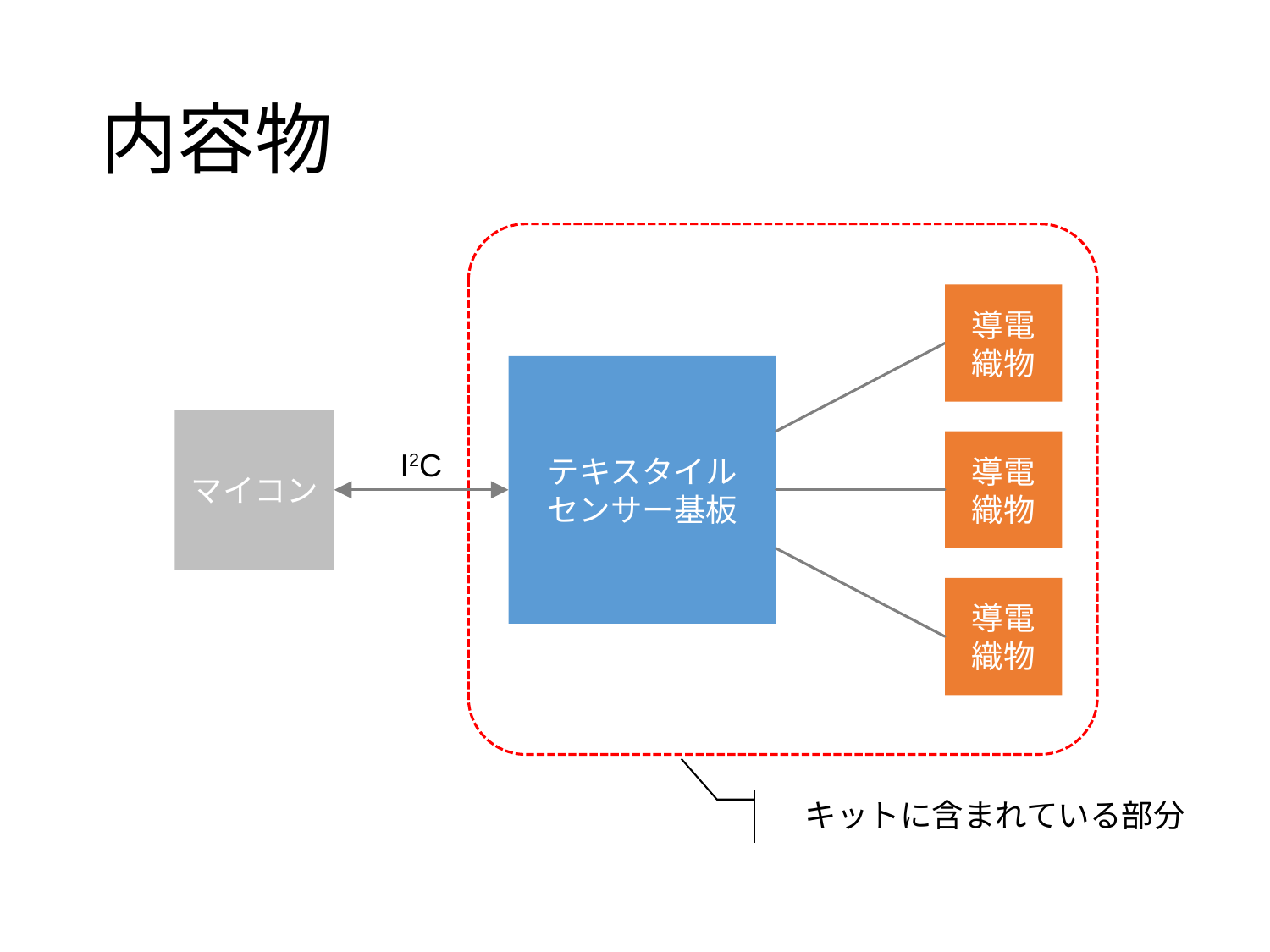

# 内容物

導電
織物
テキスタイル
センサー基板
マイコン
導電
織物
I2C
導電
織物
キットに含まれている部分